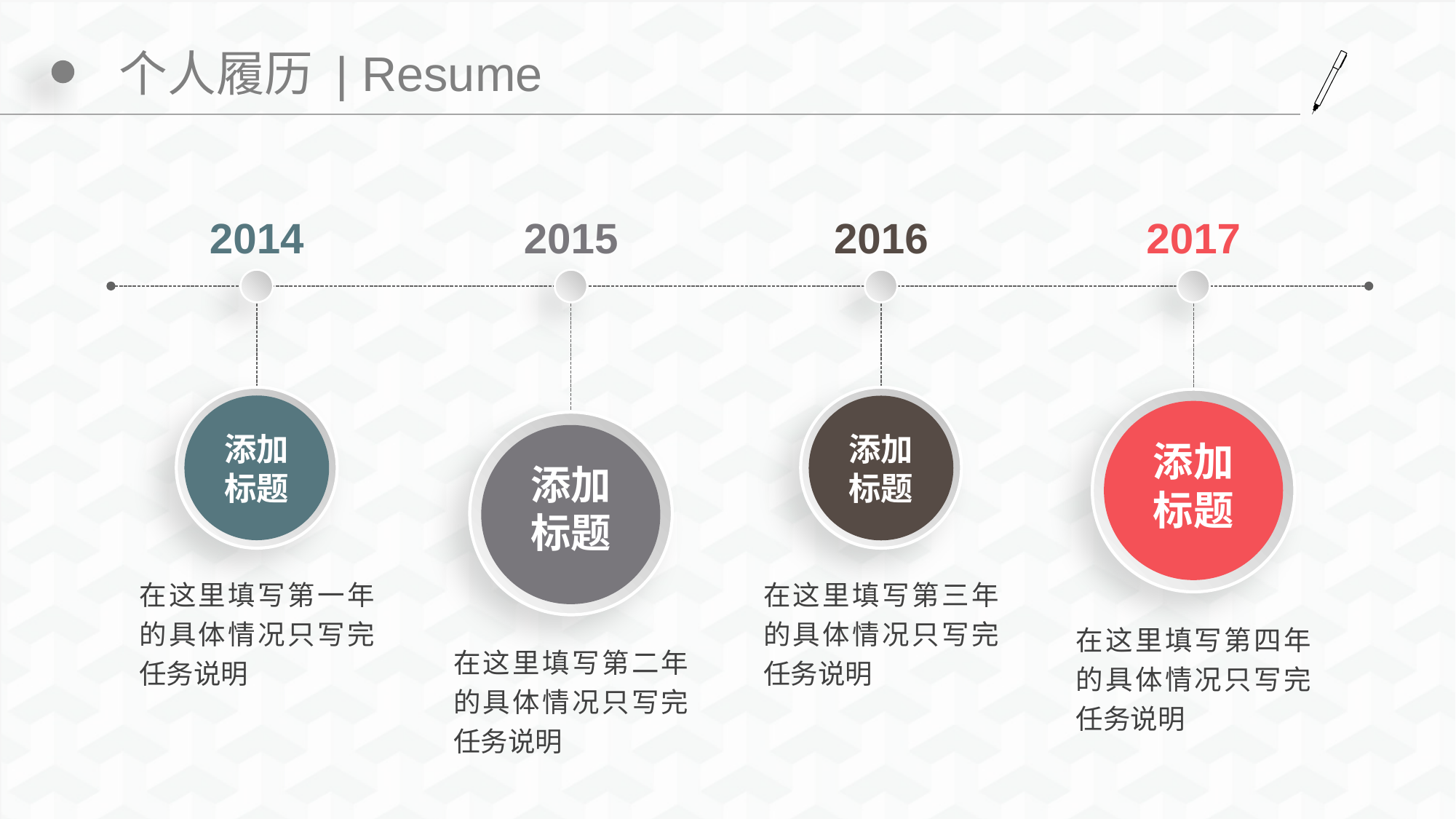

# 个人履历 | Resume
2014
2015
2016
2017

添加
标题
添加
标题

添加
标题
添加
标题
在这里填写第一年的具体情况只写完任务说明
在这里填写第三年的具体情况只写完任务说明
在这里填写第四年的具体情况只写完任务说明
在这里填写第二年的具体情况只写完任务说明